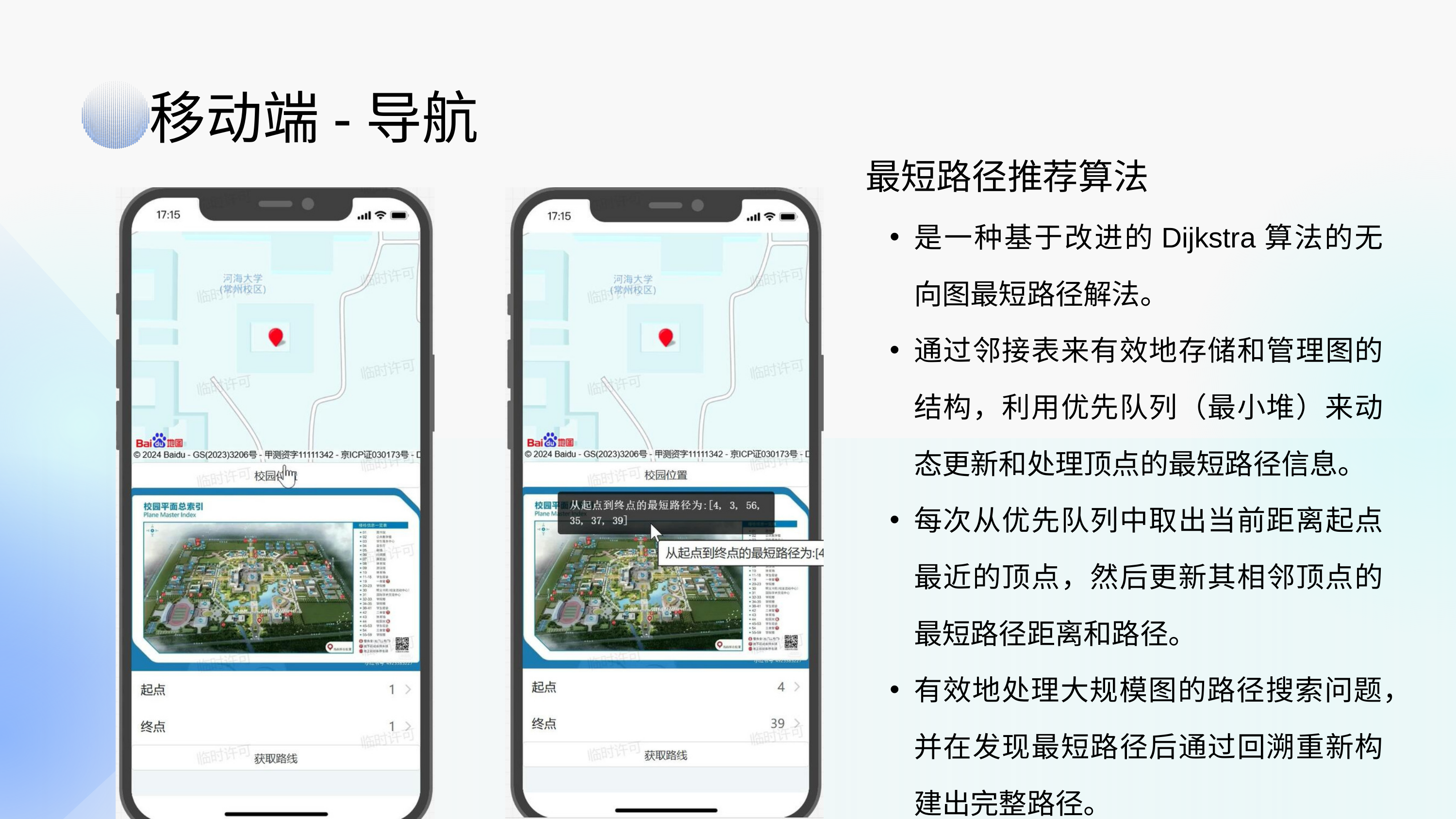

移动端-导航

最短路径推荐算法
是一种基于改进的Dijkstra算法的无向图最短路径解法。
通过邻接表来有效地存储和管理图的结构，利用优先队列（最小堆）来动态更新和处理顶点的最短路径信息。
每次从优先队列中取出当前距离起点最近的顶点，然后更新其相邻顶点的最短路径距离和路径。
有效地处理大规模图的路径搜索问题，并在发现最短路径后通过回溯重新构建出完整路径。